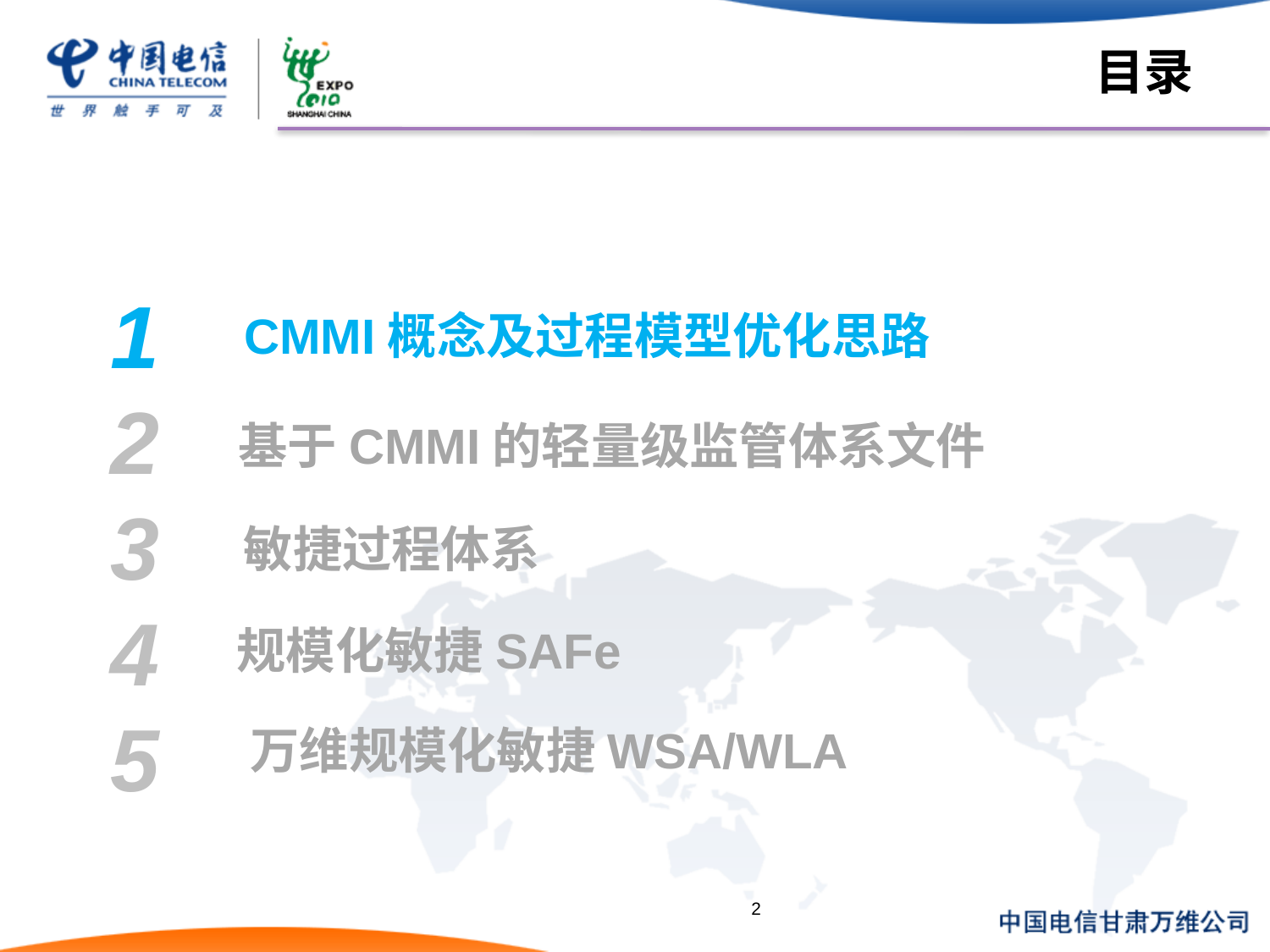

# 目录
12345
CMMI概念及过程模型优化思路
基于CMMI的轻量级监管体系文件
敏捷过程体系
规模化敏捷SAFe
万维规模化敏捷WSA/WLA
2